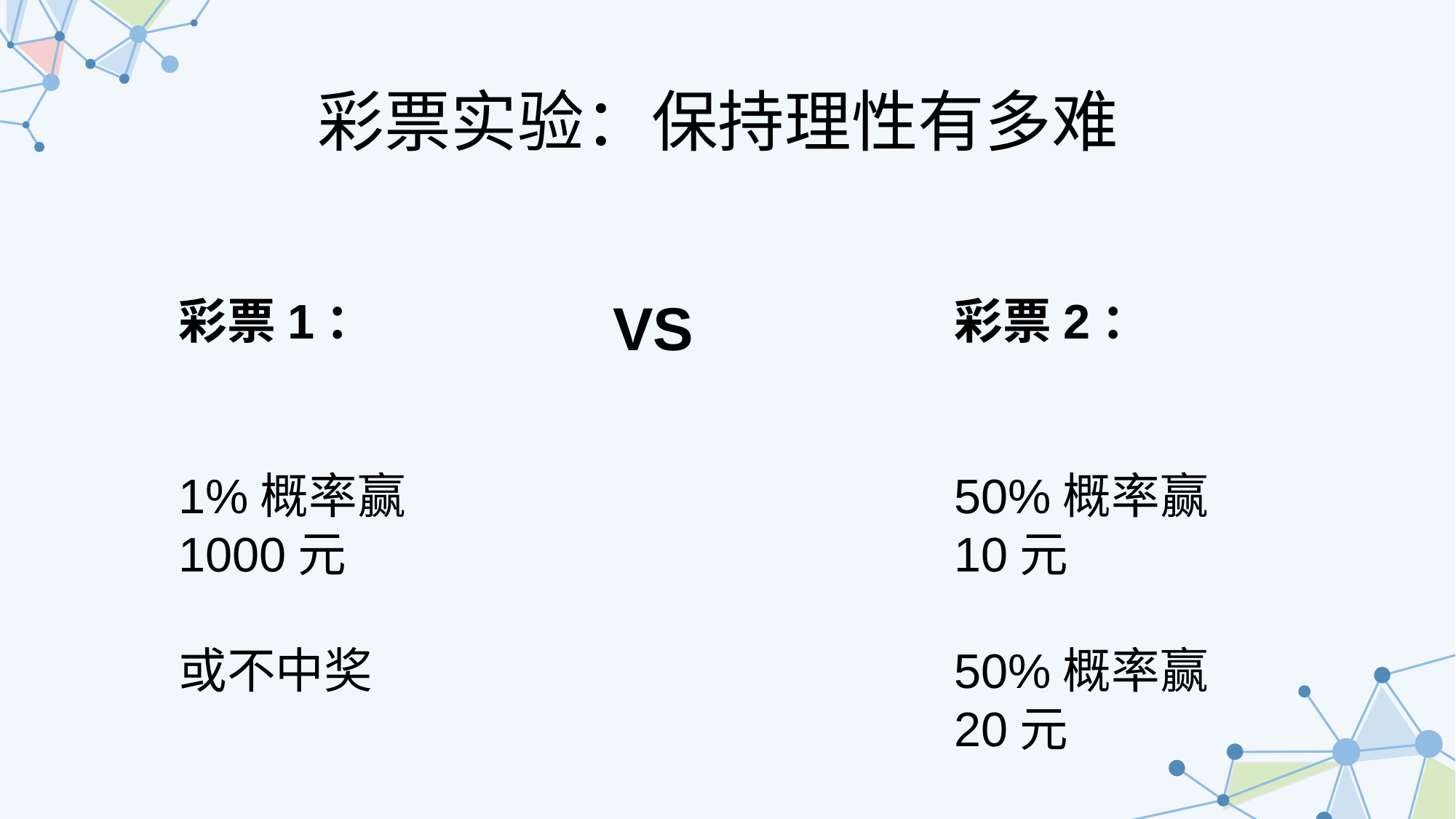

彩票实验：保持理性有多难
彩票1：

1%概率赢1000元

或不中奖
VS
彩票2：

50%概率赢10元

50%概率赢20元